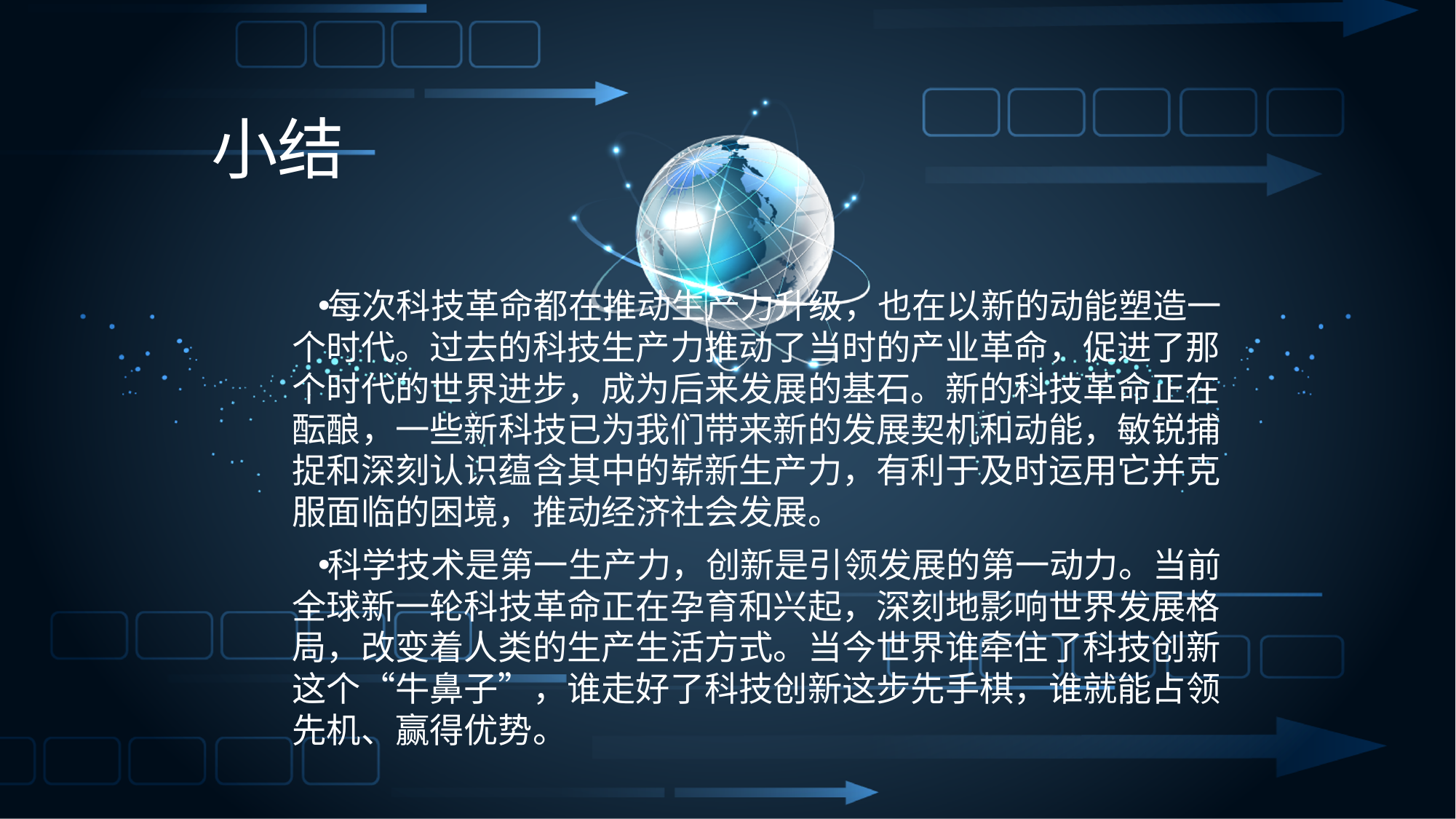

# 小结
每次科技革命都在推动生产力升级，也在以新的动能塑造一个时代。过去的科技生产力推动了当时的产业革命，促进了那个时代的世界进步，成为后来发展的基石。新的科技革命正在酝酿，一些新科技已为我们带来新的发展契机和动能，敏锐捕捉和深刻认识蕴含其中的崭新生产力，有利于及时运用它并克服面临的困境，推动经济社会发展。
科学技术是第一生产力，创新是引领发展的第一动力。当前全球新一轮科技革命正在孕育和兴起，深刻地影响世界发展格局，改变着人类的生产生活方式。当今世界谁牵住了科技创新这个“牛鼻子”，谁走好了科技创新这步先手棋，谁就能占领先机、赢得优势。